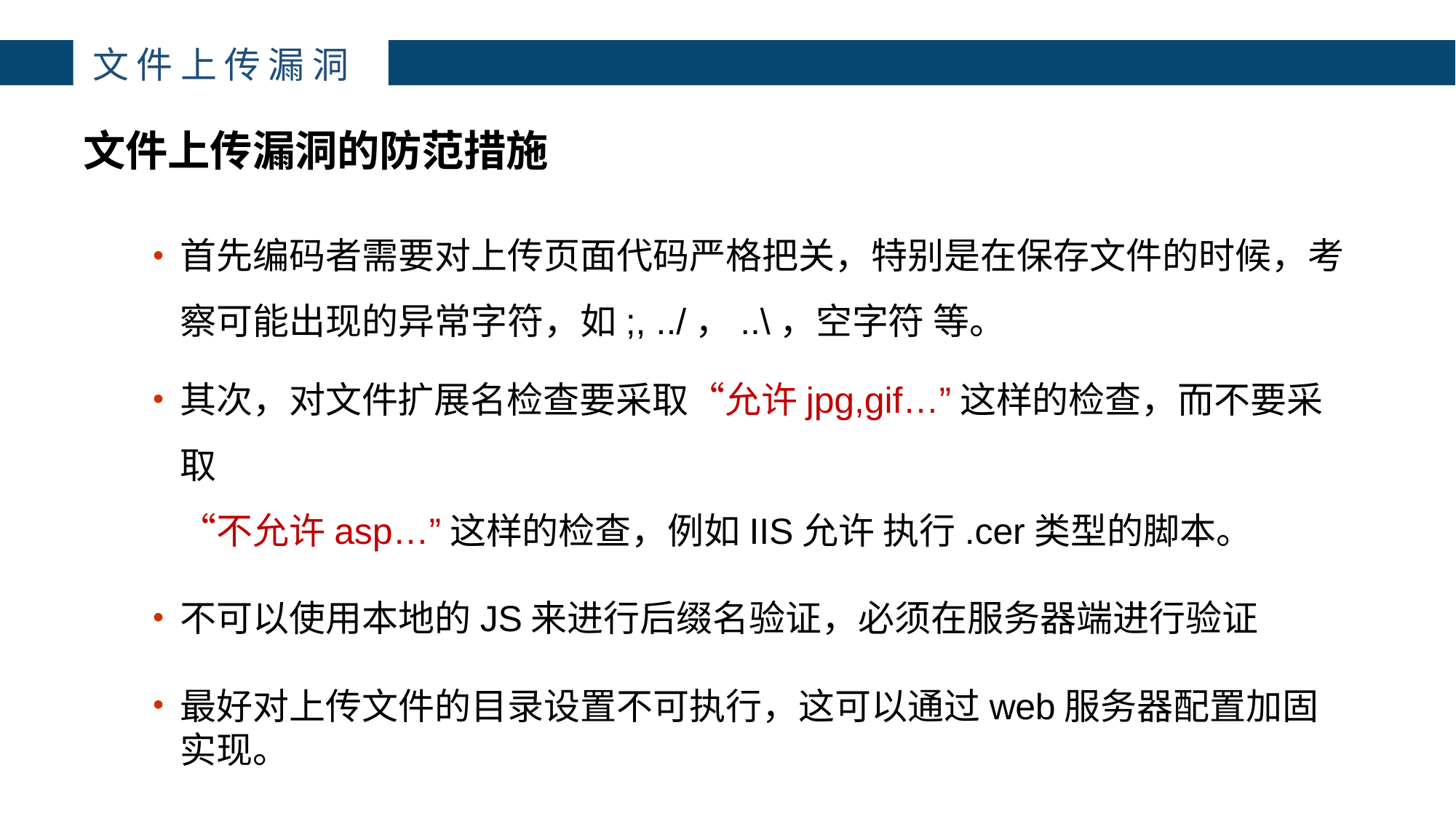

主讲：枕边月亮
主讲：枕边月亮
主讲：枕边月亮
主讲：枕边月亮
主讲：枕边月亮
主讲：枕边月亮
主讲：枕边月亮
主讲：枕边月亮
主讲：枕边月亮
主讲：枕边月亮
主讲：枕边月亮

文件上传漏洞
文件上传漏洞的防范措施
4
首先编码者需要对上传页面代码严格把关，特别是在保存文件的时候，考察可能出现的异常字符，如;, ../，..\，空字符 等。
其次，对文件扩展名检查要采取“允许jpg,gif…”这样的检查，而不要采取
“不允许asp…”这样的检查，例如IIS允许 执行.cer类型的脚本。

不可以使用本地的JS来进行后缀名验证，必须在服务器端进行验证

最好对上传文件的目录设置不可执行，这可以通过web服务器配置加固实现。